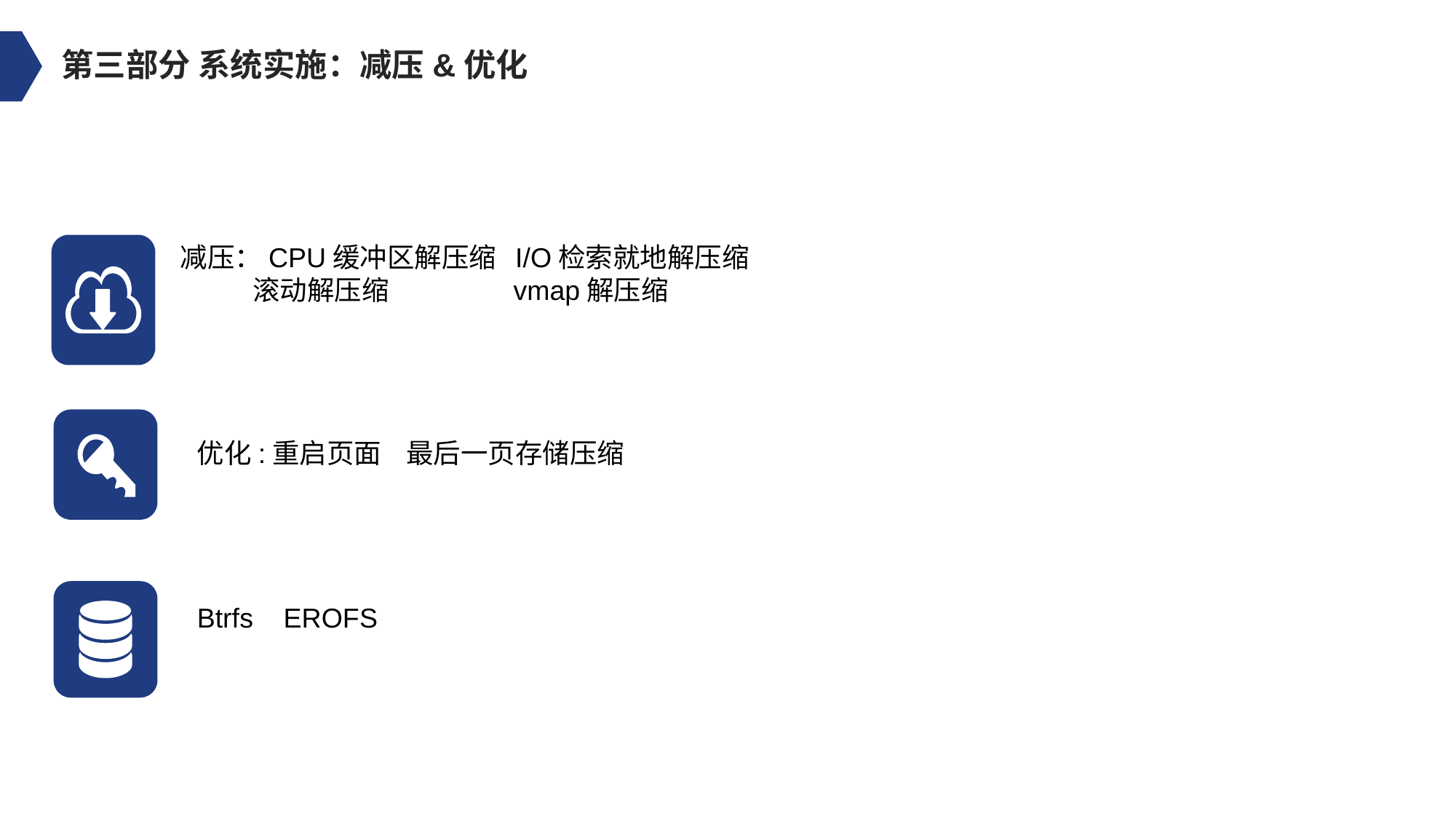

第三部分 系统实施：减压&优化

减压：CPU缓冲区解压缩  I/O检索就地解压缩
             滚动解压缩                   vmap解压缩

优化:重启页面    最后一页存储压缩

Btrfs    EROFS